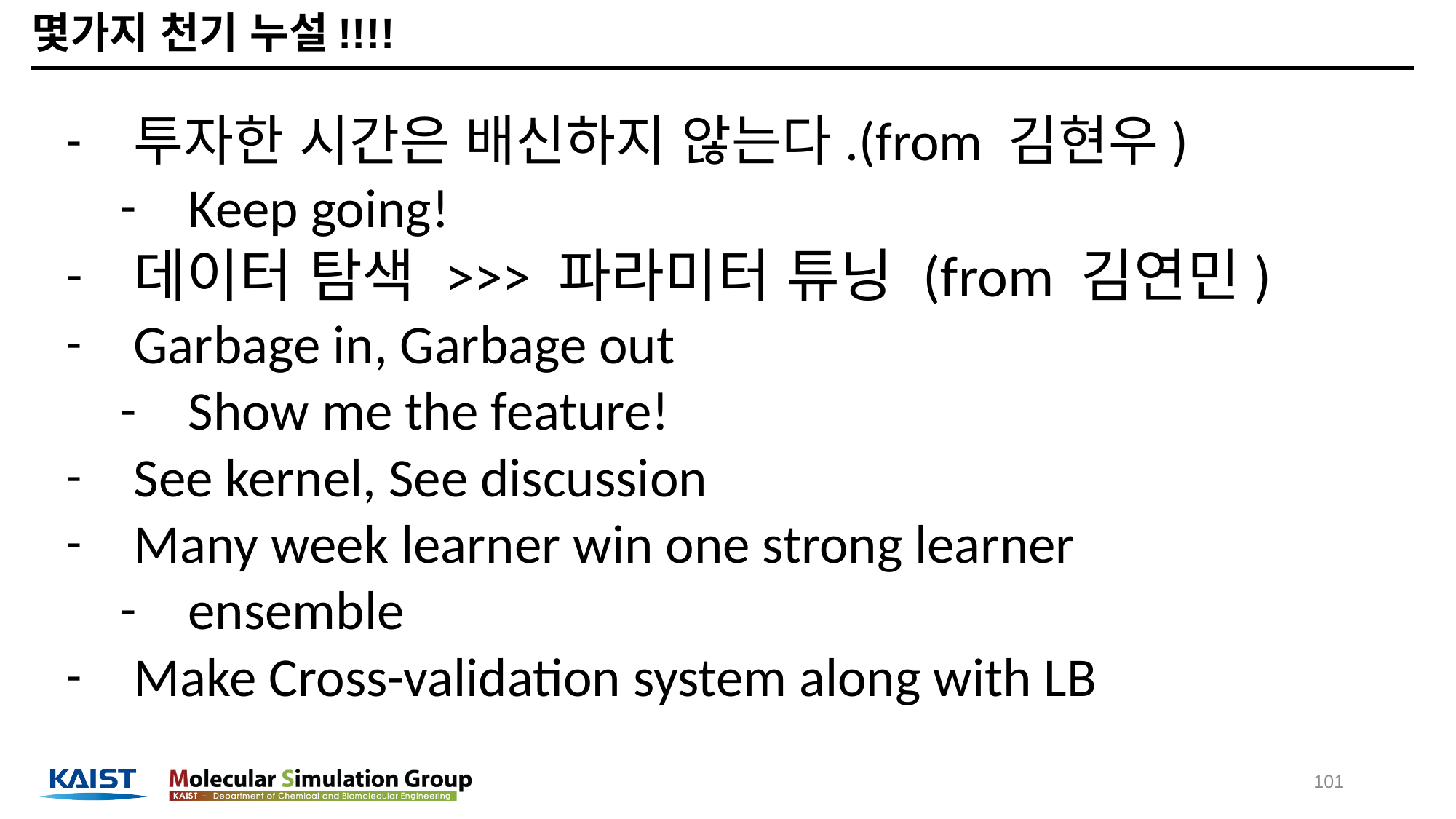

# 몇가지 천기 누설!!!!
투자한 시간은 배신하지 않는다.(from 김현우)
Keep going!
데이터 탐색 >>> 파라미터 튜닝 (from 김연민)
Garbage in, Garbage out
Show me the feature!
See kernel, See discussion
Many week learner win one strong learner
ensemble
Make Cross-validation system along with LB
101